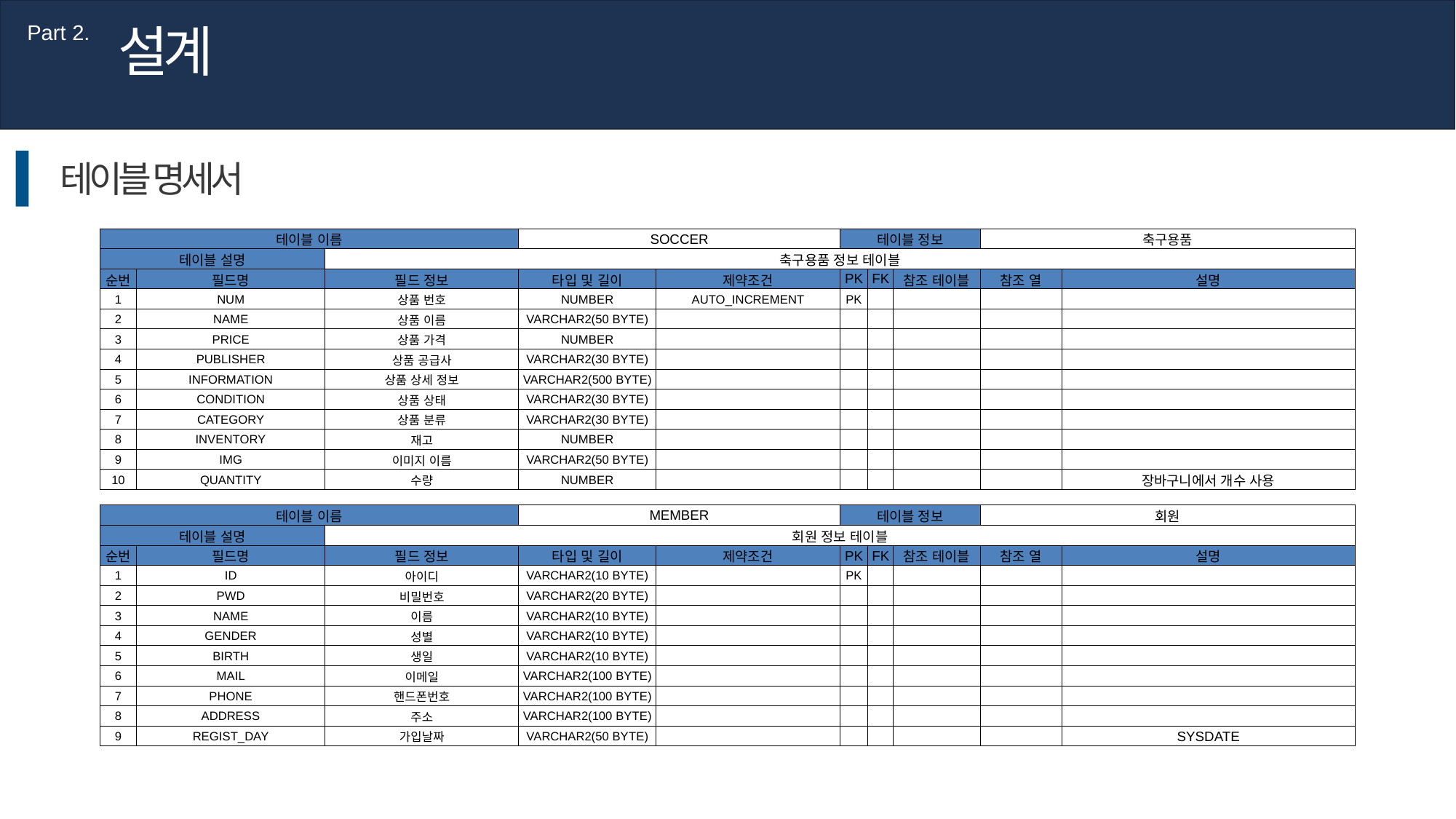

설계
Part 2.

테이블 명세서
| 테이블 이름 |  |  | SOCCER |  | 테이블 정보 |  |  | 축구용품 |  |
| --- | --- | --- | --- | --- | --- | --- | --- | --- | --- |
| 테이블 설명 |  | 축구용품 정보 테이블 |  |  |  |  |  |  |  |
| 순번 | 필드명 | 필드 정보 | 타입 및 길이 | 제약조건 | PK | FK | 참조 테이블 | 참조 열 | 설명 |
| 1 | NUM | 상품 번호 | NUMBER | AUTO\_INCREMENT | PK |  |  |  |  |
| 2 | NAME | 상품 이름 | VARCHAR2(50 BYTE) |  |  |  |  |  |  |
| 3 | PRICE | 상품 가격 | NUMBER |  |  |  |  |  |  |
| 4 | PUBLISHER | 상품 공급사 | VARCHAR2(30 BYTE) |  |  |  |  |  |  |
| 5 | INFORMATION | 상품 상세 정보 | VARCHAR2(500 BYTE) |  |  |  |  |  |  |
| 6 | CONDITION | 상품 상태 | VARCHAR2(30 BYTE) |  |  |  |  |  |  |
| 7 | CATEGORY | 상품 분류 | VARCHAR2(30 BYTE) |  |  |  |  |  |  |
| 8 | INVENTORY | 재고 | NUMBER |  |  |  |  |  |  |
| 9 | IMG | 이미지 이름 | VARCHAR2(50 BYTE) |  |  |  |  |  |  |
| 10 | QUANTITY | 수량 | NUMBER |  |  |  |  |  | 장바구니에서 개수 사용 |
|  |  |  |  |  |  |  |  |  |  |
| 테이블 이름 |  |  | MEMBER |  | 테이블 정보 |  |  | 회원 |  |
| 테이블 설명 |  | 회원 정보 테이블 |  |  |  |  |  |  |  |
| 순번 | 필드명 | 필드 정보 | 타입 및 길이 | 제약조건 | PK | FK | 참조 테이블 | 참조 열 | 설명 |
| 1 | ID | 아이디 | VARCHAR2(10 BYTE) |  | PK |  |  |  |  |
| 2 | PWD | 비밀번호 | VARCHAR2(20 BYTE) |  |  |  |  |  |  |
| 3 | NAME | 이름 | VARCHAR2(10 BYTE) |  |  |  |  |  |  |
| 4 | GENDER | 성별 | VARCHAR2(10 BYTE) |  |  |  |  |  |  |
| 5 | BIRTH | 생일 | VARCHAR2(10 BYTE) |  |  |  |  |  |  |
| 6 | MAIL | 이메일 | VARCHAR2(100 BYTE) |  |  |  |  |  |  |
| 7 | PHONE | 핸드폰번호 | VARCHAR2(100 BYTE) |  |  |  |  |  |  |
| 8 | ADDRESS | 주소 | VARCHAR2(100 BYTE) |  |  |  |  |  |  |
| 9 | REGIST\_DAY | 가입날짜 | VARCHAR2(50 BYTE) |  |  |  |  |  | SYSDATE |